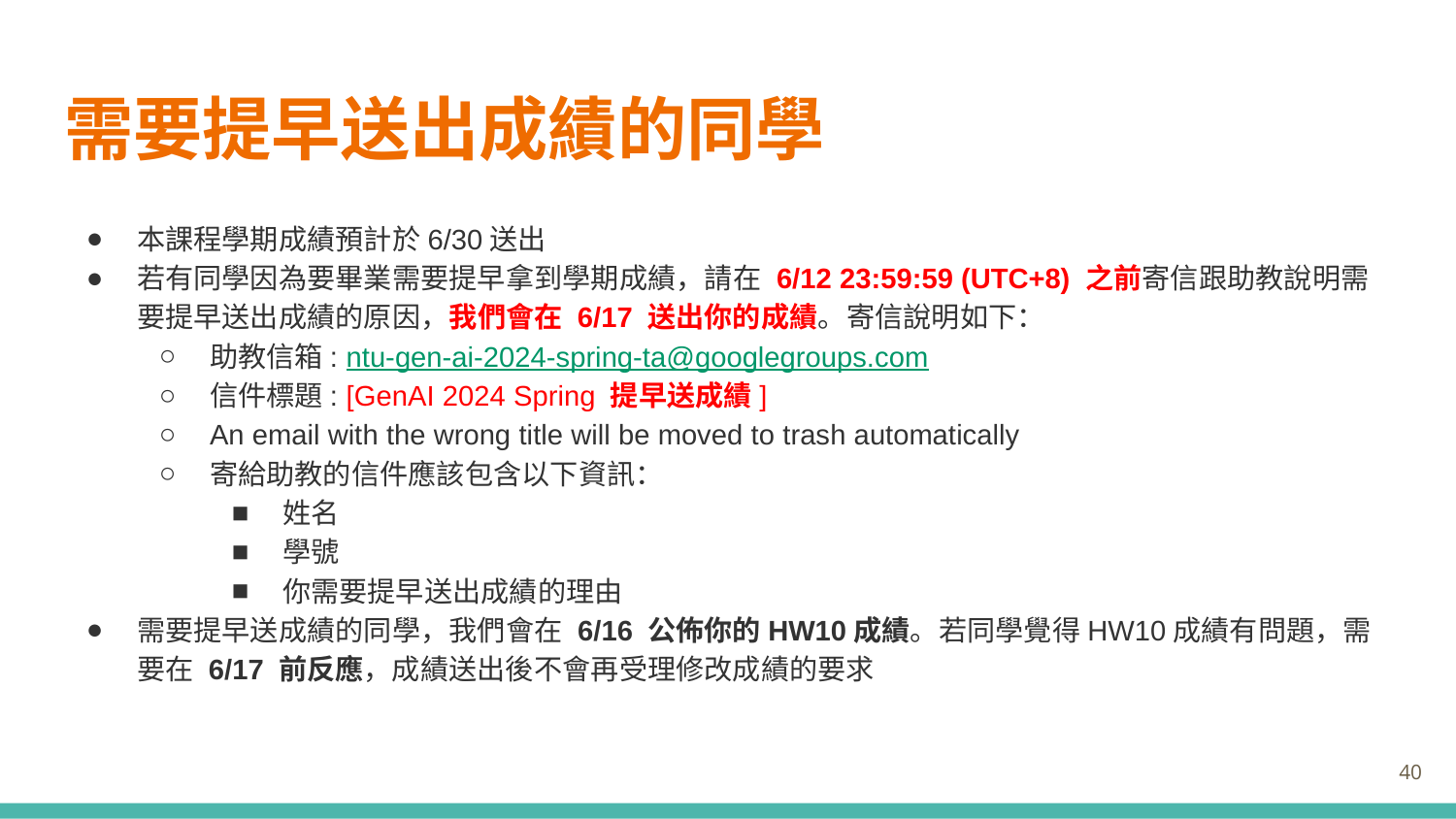

# 需要提早送出成績的同學
本課程學期成績預計於6/30送出
若有同學因為要畢業需要提早拿到學期成績，請在 6/12 23:59:59 (UTC+8) 之前寄信跟助教說明需要提早送出成績的原因，我們會在 6/17 送出你的成績。寄信說明如下：
助教信箱: ntu-gen-ai-2024-spring-ta@googlegroups.com
信件標題: [GenAI 2024 Spring 提早送成績]
An email with the wrong title will be moved to trash automatically
寄給助教的信件應該包含以下資訊：
姓名
學號
你需要提早送出成績的理由
需要提早送成績的同學，我們會在 6/16 公佈你的HW10成績。若同學覺得HW10成績有問題，需要在 6/17 前反應，成績送出後不會再受理修改成績的要求
40